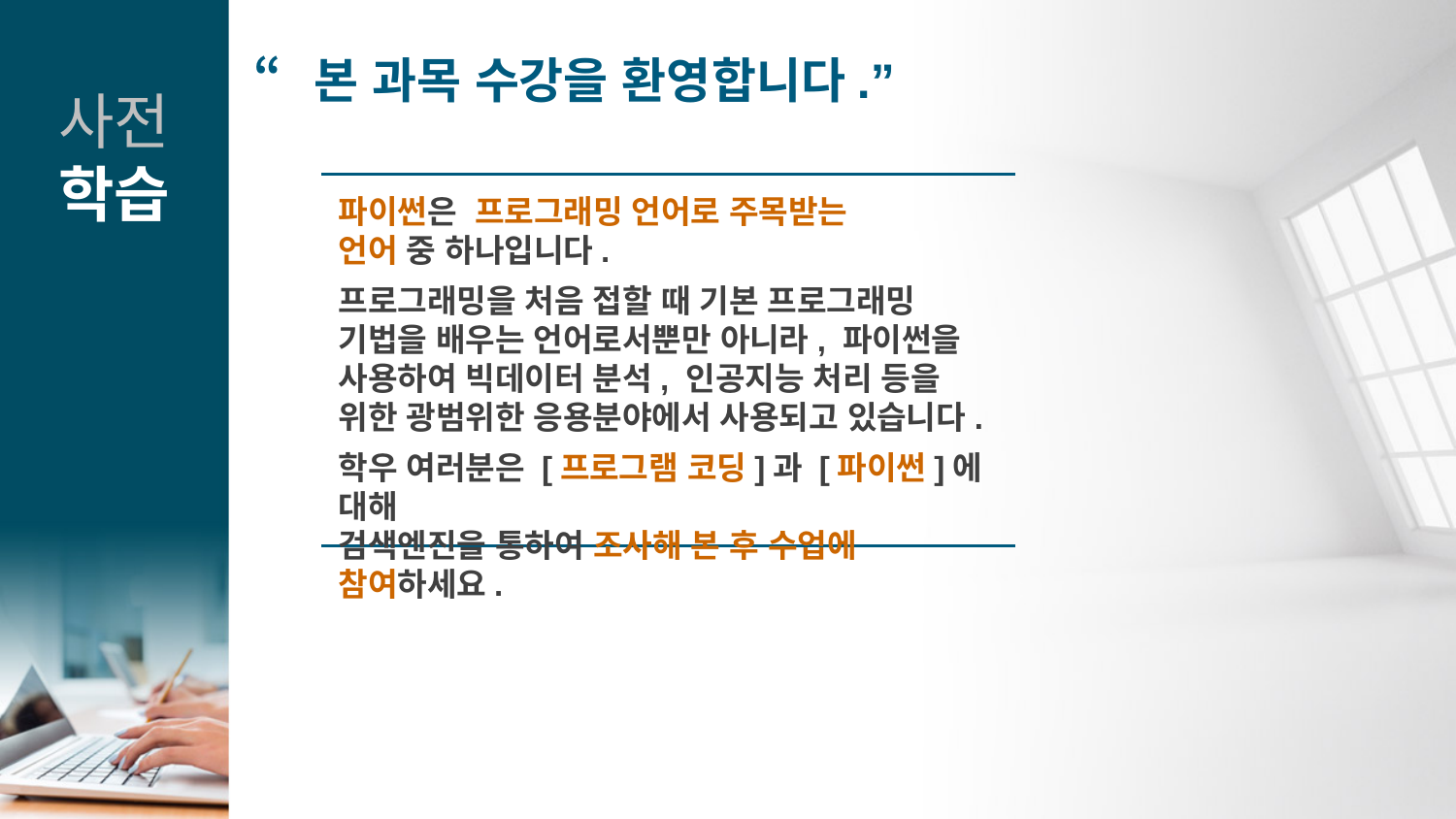

“본 과목 수강을 환영합니다.”
사전
학습
파이썬은  프로그래밍 언어로 주목받는
언어 중 하나입니다.
프로그래밍을 처음 접할 때 기본 프로그래밍 기법을 배우는 언어로서뿐만 아니라, 파이썬을 사용하여 빅데이터 분석, 인공지능 처리 등을 위한 광범위한 응용분야에서 사용되고 있습니다.
학우 여러분은 [프로그램 코딩]과 [파이썬]에 대해
검색엔진을 통하여 조사해 본 후 수업에 참여하세요.